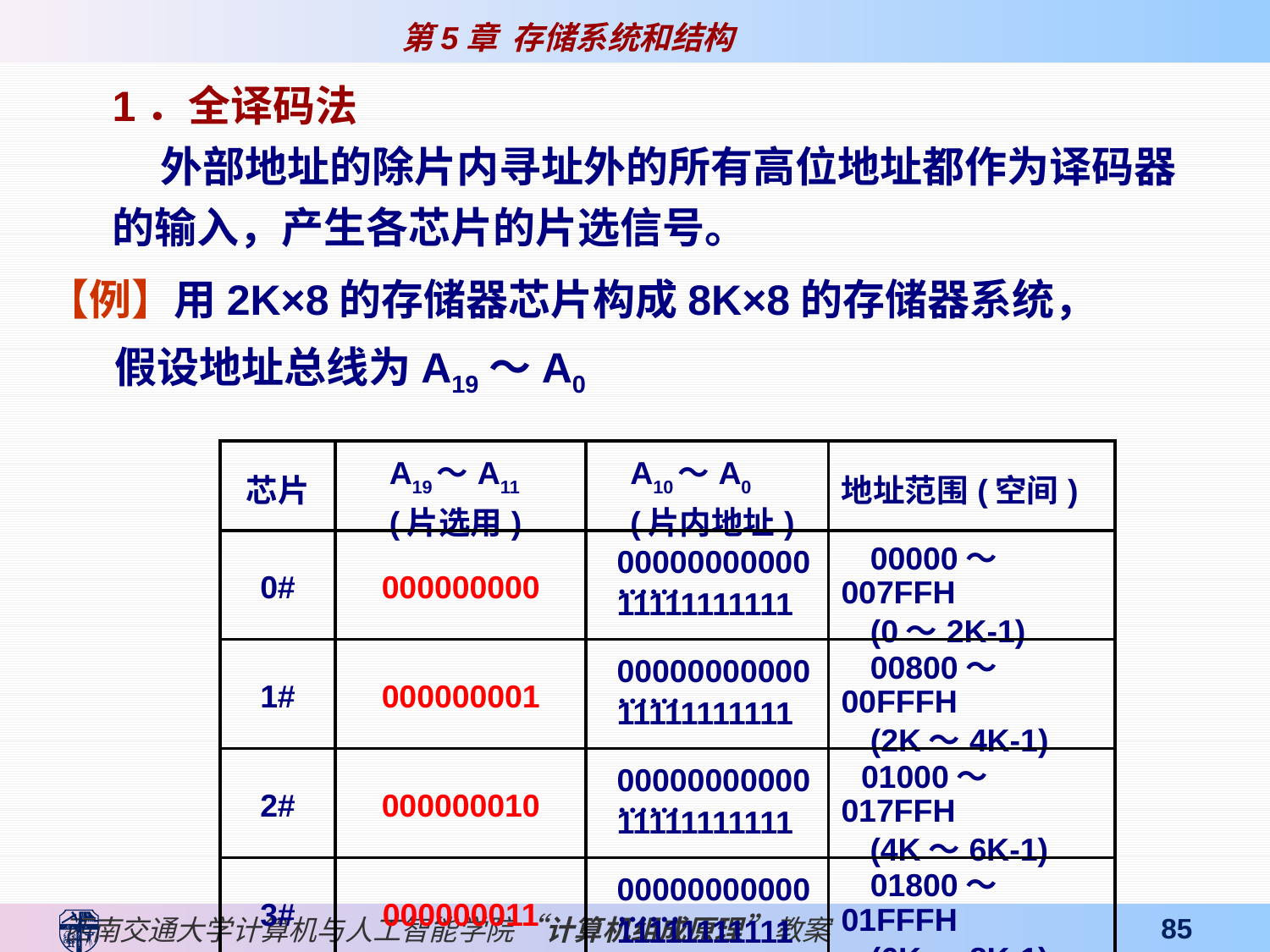

1．全译码法
    外部地址的除片内寻址外的所有高位地址都作为译码器的输入，产生各芯片的片选信号。
【例】用2K×8的存储器芯片构成8K×8的存储器系统，
      假设地址总线为A19～A0
| 芯片 | A19～A11 (片选用) | A10～A0 (片内地址) | 地址范围(空间) |
| --- | --- | --- | --- |
| 0# | 000000000 | 00000000000 …… 11111111111 | 00000～007FFH (0～2K-1) |
| 1# | 000000001 | 00000000000 …… 11111111111 | 00800～00FFFH (2K～4K-1) |
| 2# | 000000010 | 00000000000 …… 11111111111 | 01000～017FFH (4K～6K-1) |
| 3# | 000000011 | 00000000000 …… 11111111111 | 01800～01FFFH (6K～8K-1) |